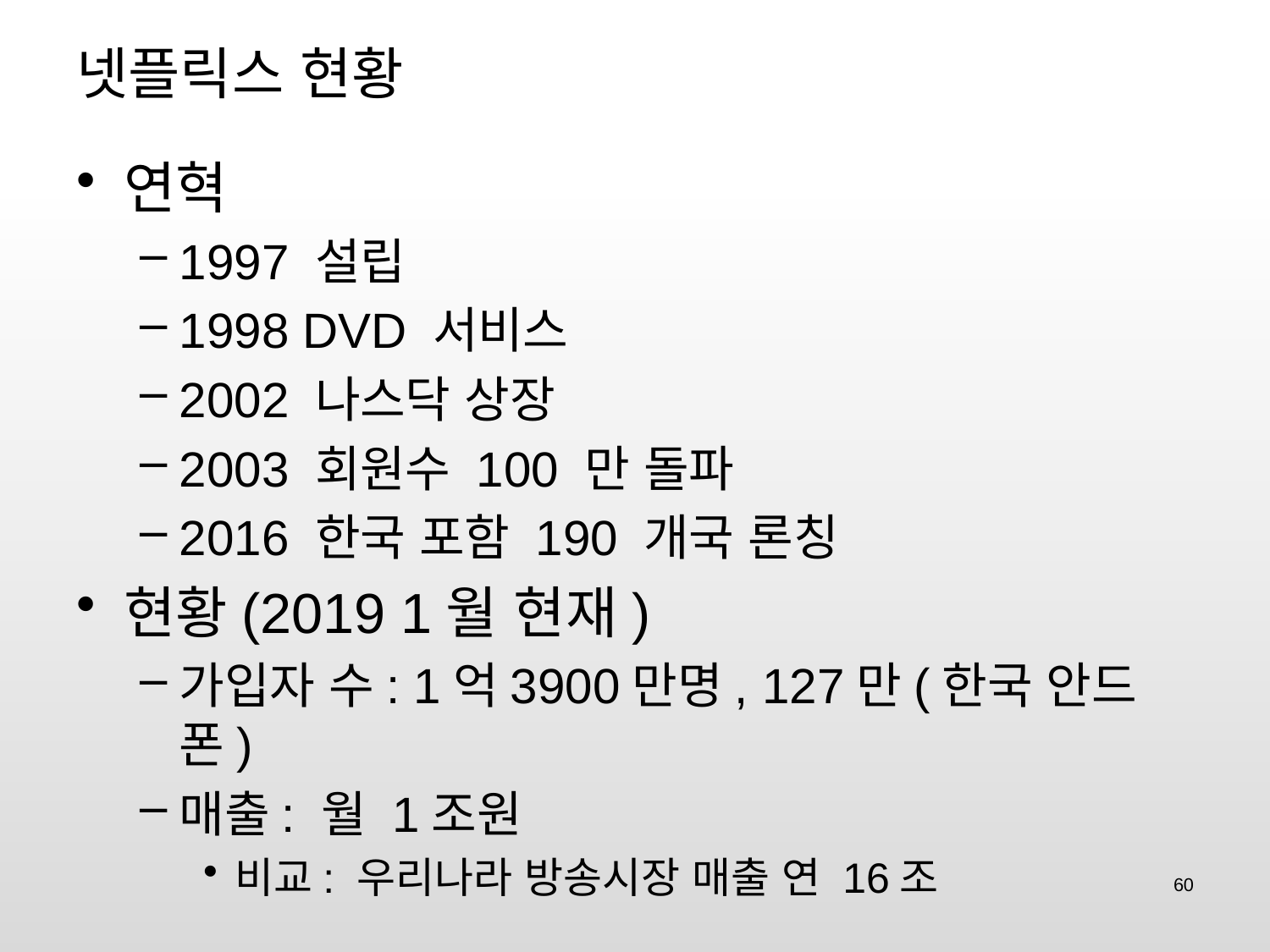

# 넷플릭스 현황
연혁
1997 설립
1998 DVD 서비스
2002 나스닥 상장
2003 회원수 100 만 돌파
2016 한국 포함 190 개국 론칭
현황(2019 1월 현재)
가입자 수: 1억3900만명, 127만(한국 안드폰)
매출: 월 1조원
비교: 우리나라 방송시장 매출 연 16조

60